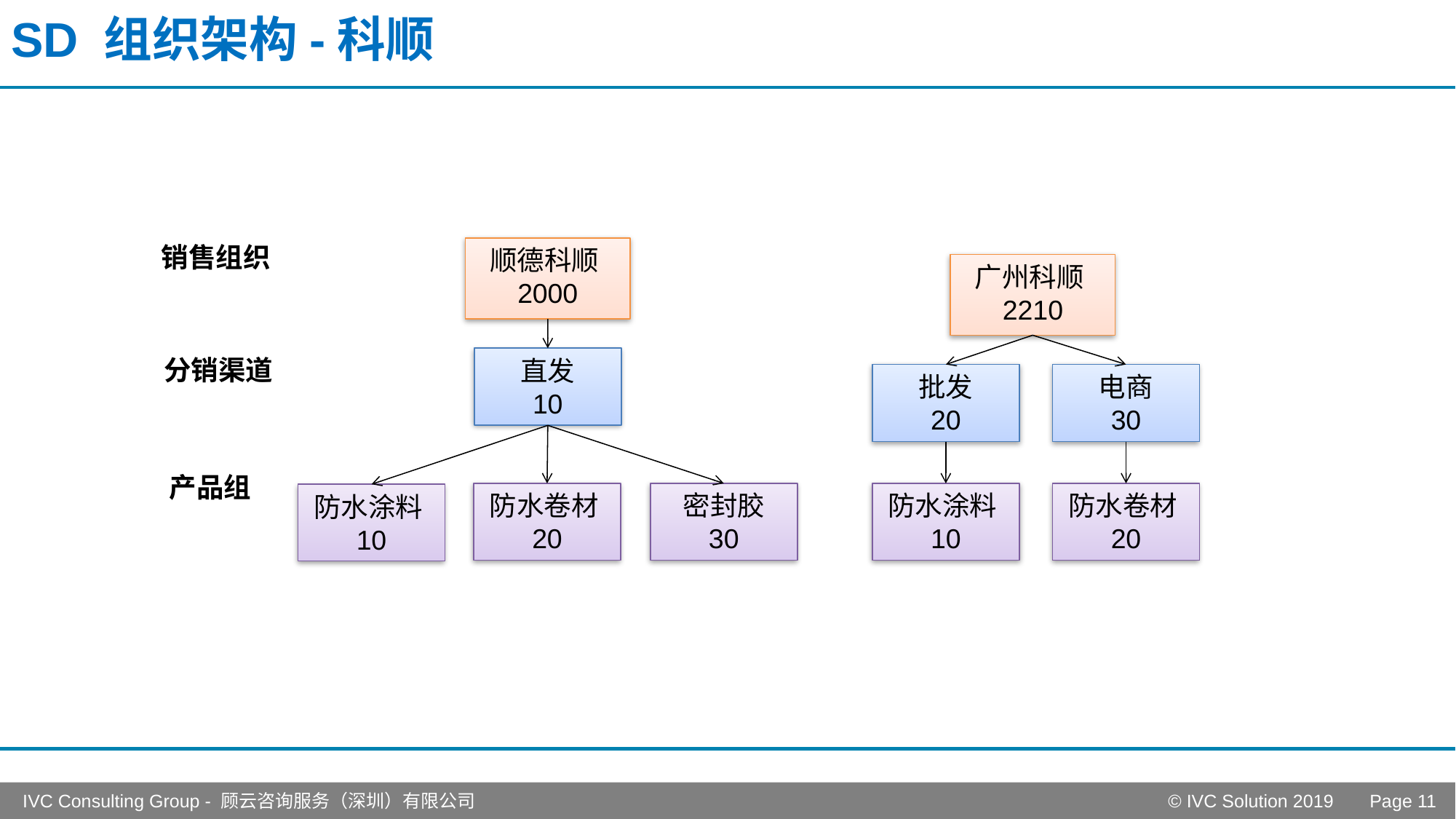

# SD 组织架构-科顺

销售组织
顺德科顺2000
分销渠道
直发
10
产品组
防水涂料10
广州科顺2210
批发
20
电商
30
防水涂料10
防水卷材20
防水卷材20
密封胶
30